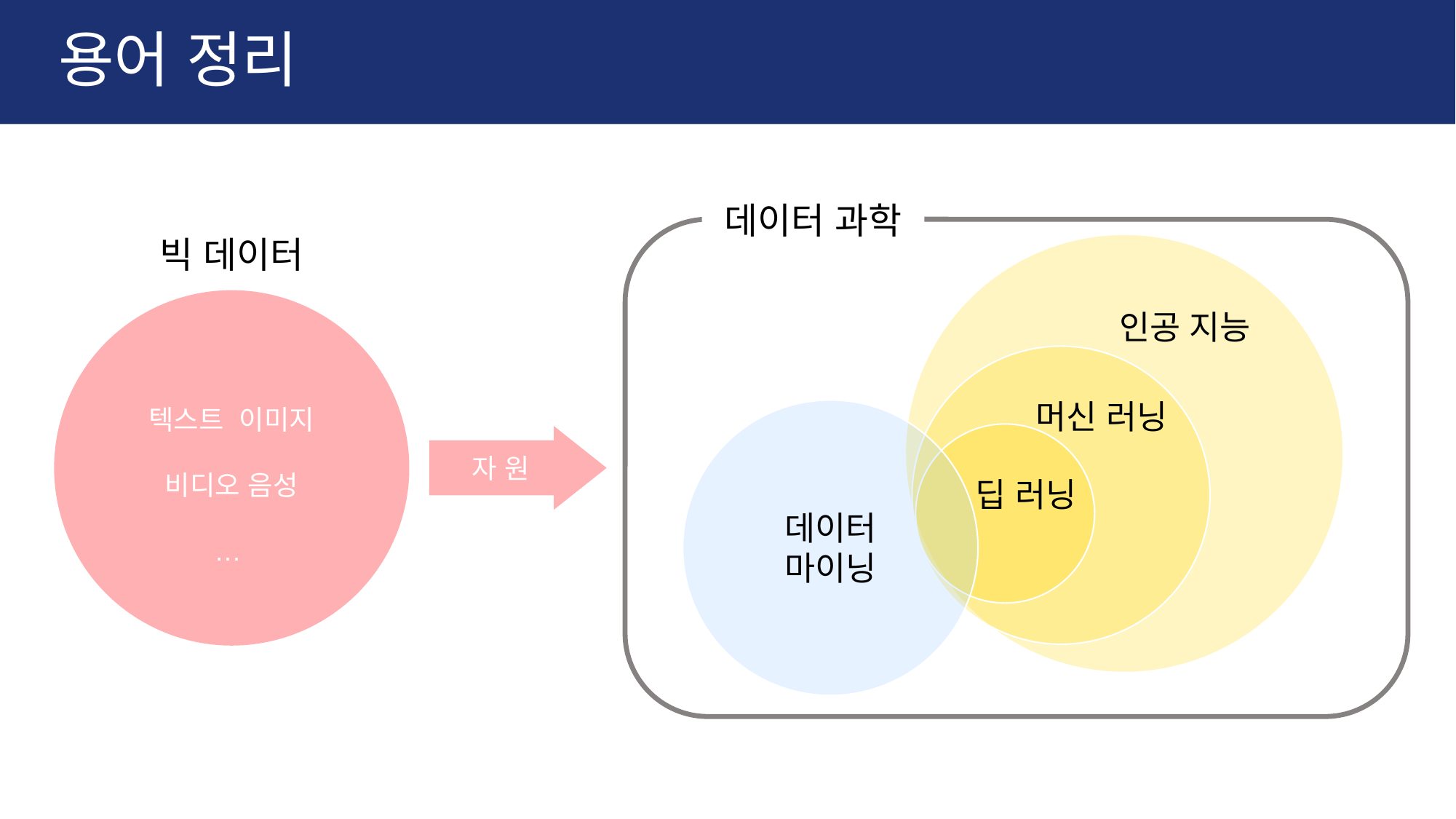

# 용어 정리

데이터 과학

빅 데이터

텍스트  이미지

비디오 음성

…
인공 지능

머신 러닝

자 원
딥 러닝
데이터
마이닝